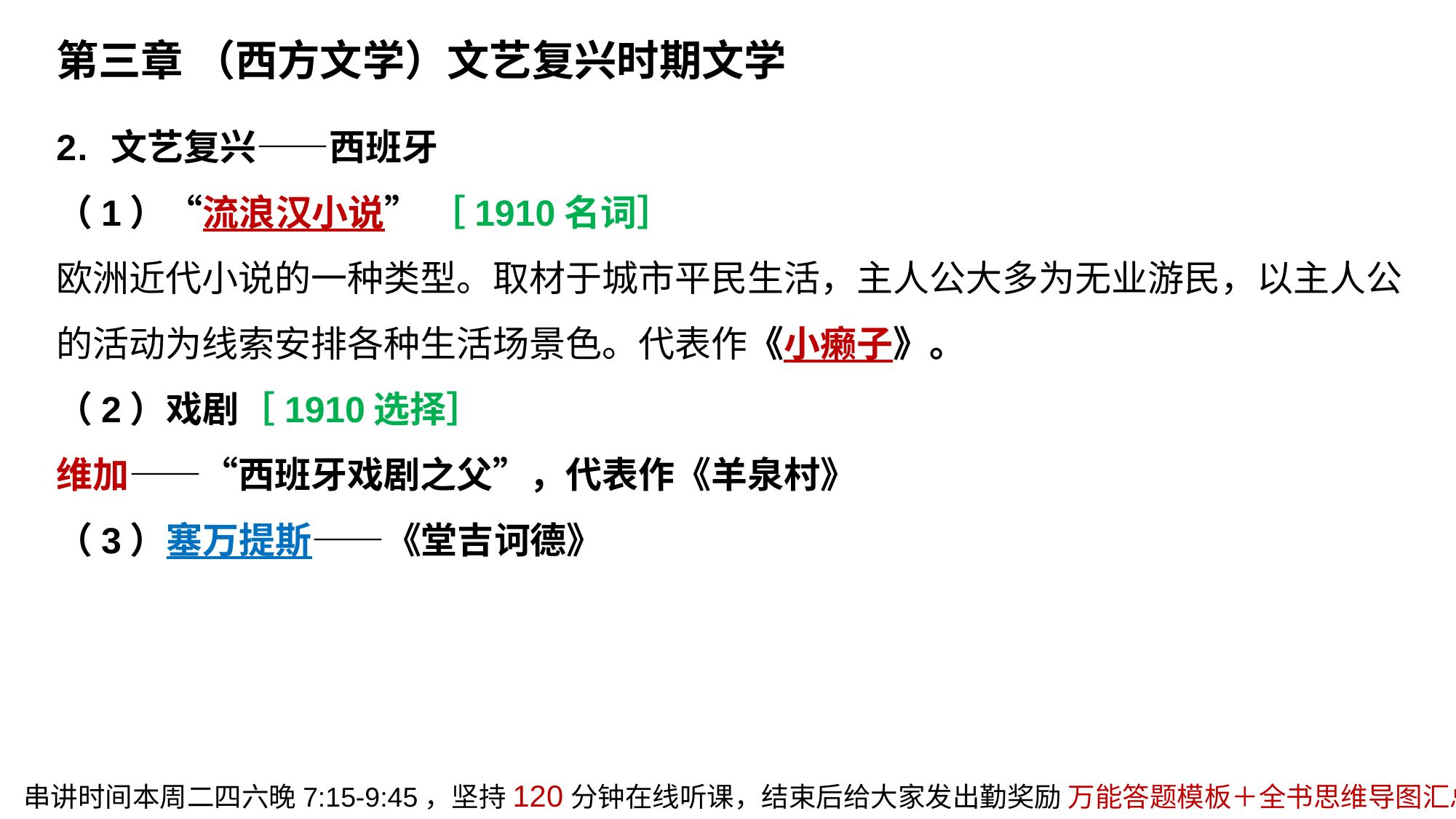

第三章 （西方文学）文艺复兴时期文学
文艺复兴——西班牙
（1）“流浪汉小说” ［1910名词］
欧洲近代小说的一种类型。取材于城市平民生活，主人公大多为无业游民，以主人公的活动为线索安排各种生活场景色。代表作《小癞子》。
（2）戏剧［1910选择］
维加——“西班牙戏剧之父”，代表作《羊泉村》
（3）塞万提斯——《堂吉诃德》